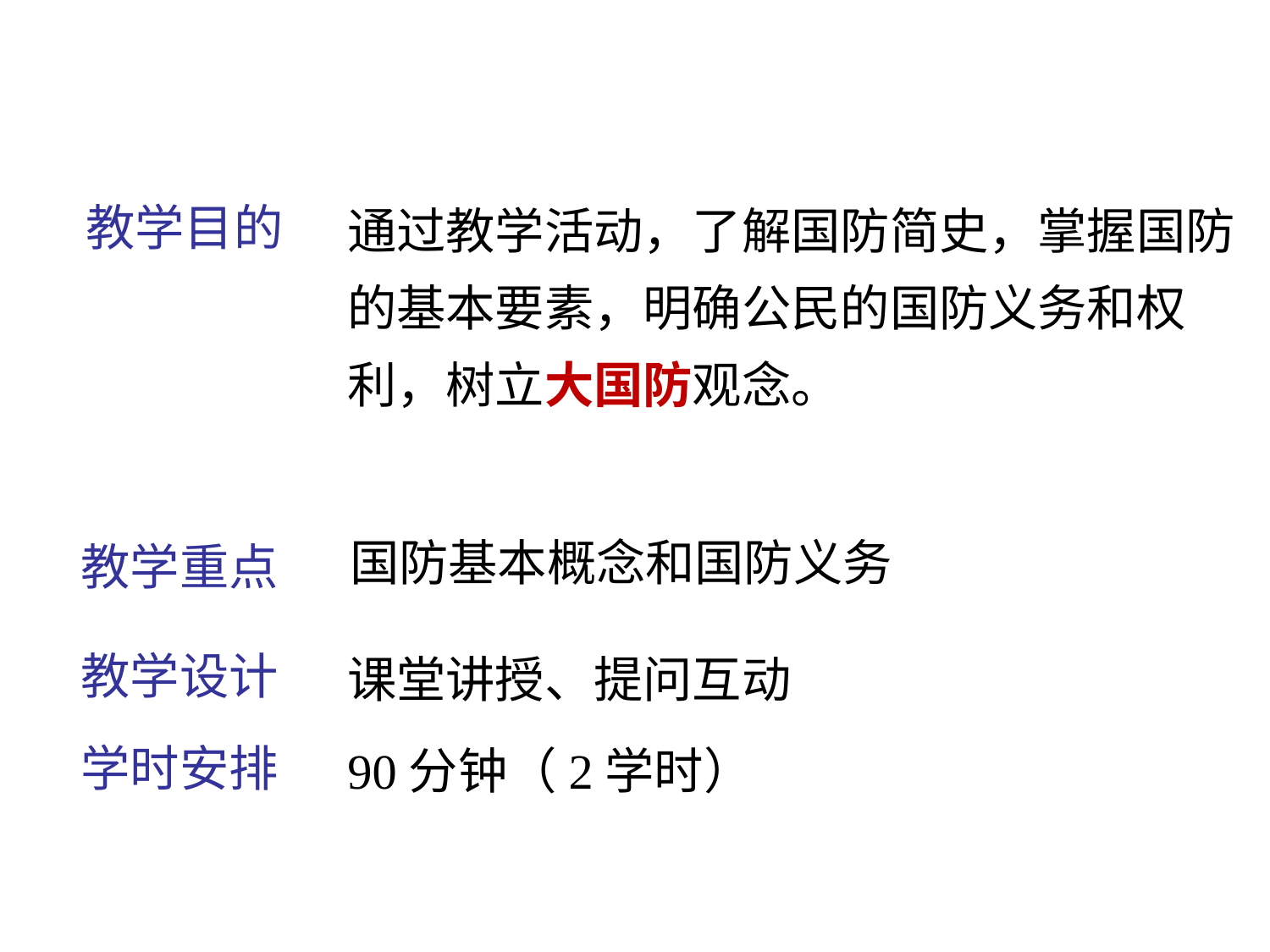

通过教学活动，了解国防简史，掌握国防的基本要素，明确公民的国防义务和权利，树立大国防观念。
教学目的
教学重点
国防基本概念和国防义务
教学设计
课堂讲授、提问互动
学时安排
90分钟（2学时）